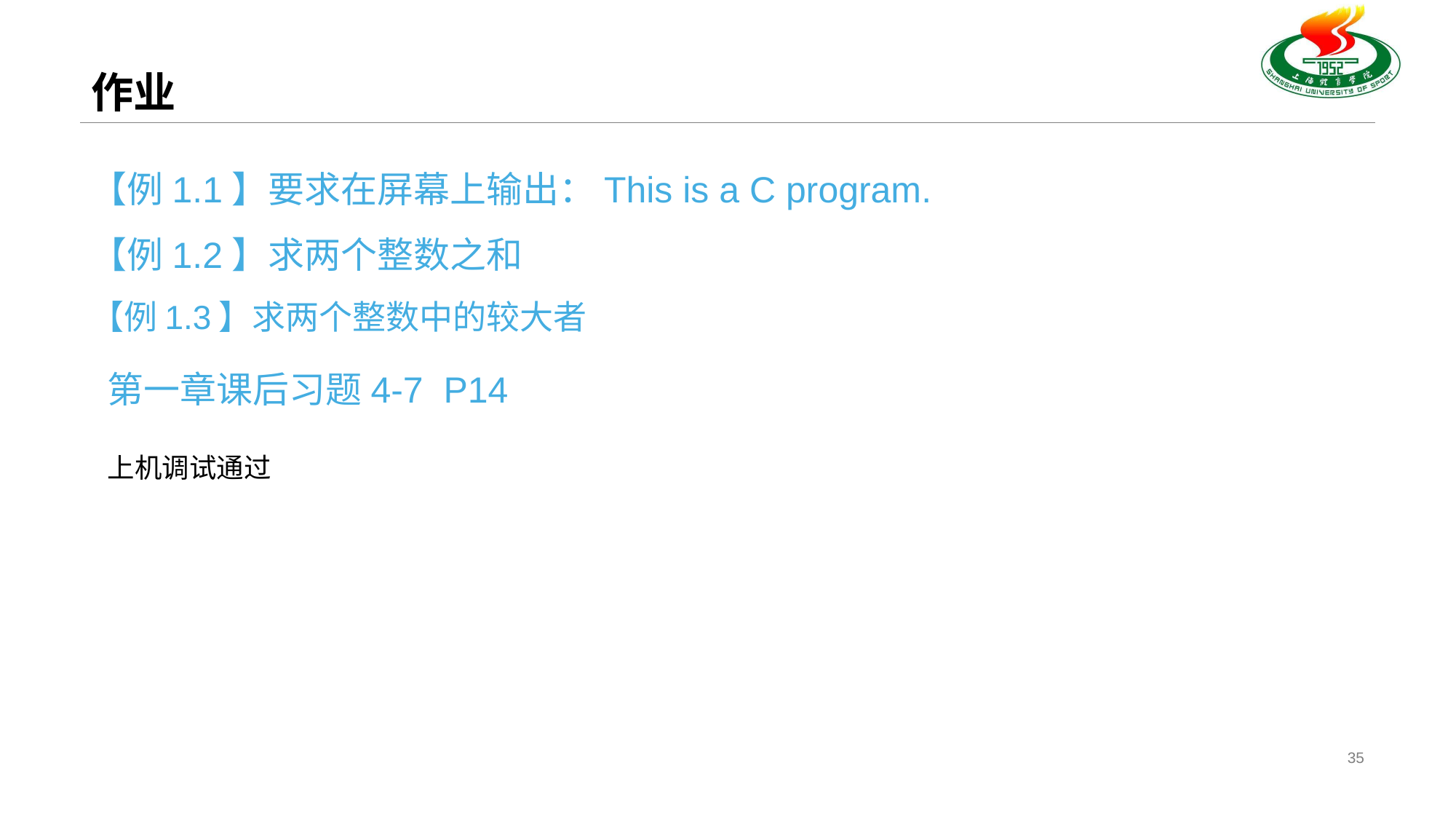

# 作业
【例1.1】要求在屏幕上输出：This is a C program.
【例1.2】求两个整数之和
【例1.3】求两个整数中的较大者
第一章课后习题4-7  P14
上机调试通过
35